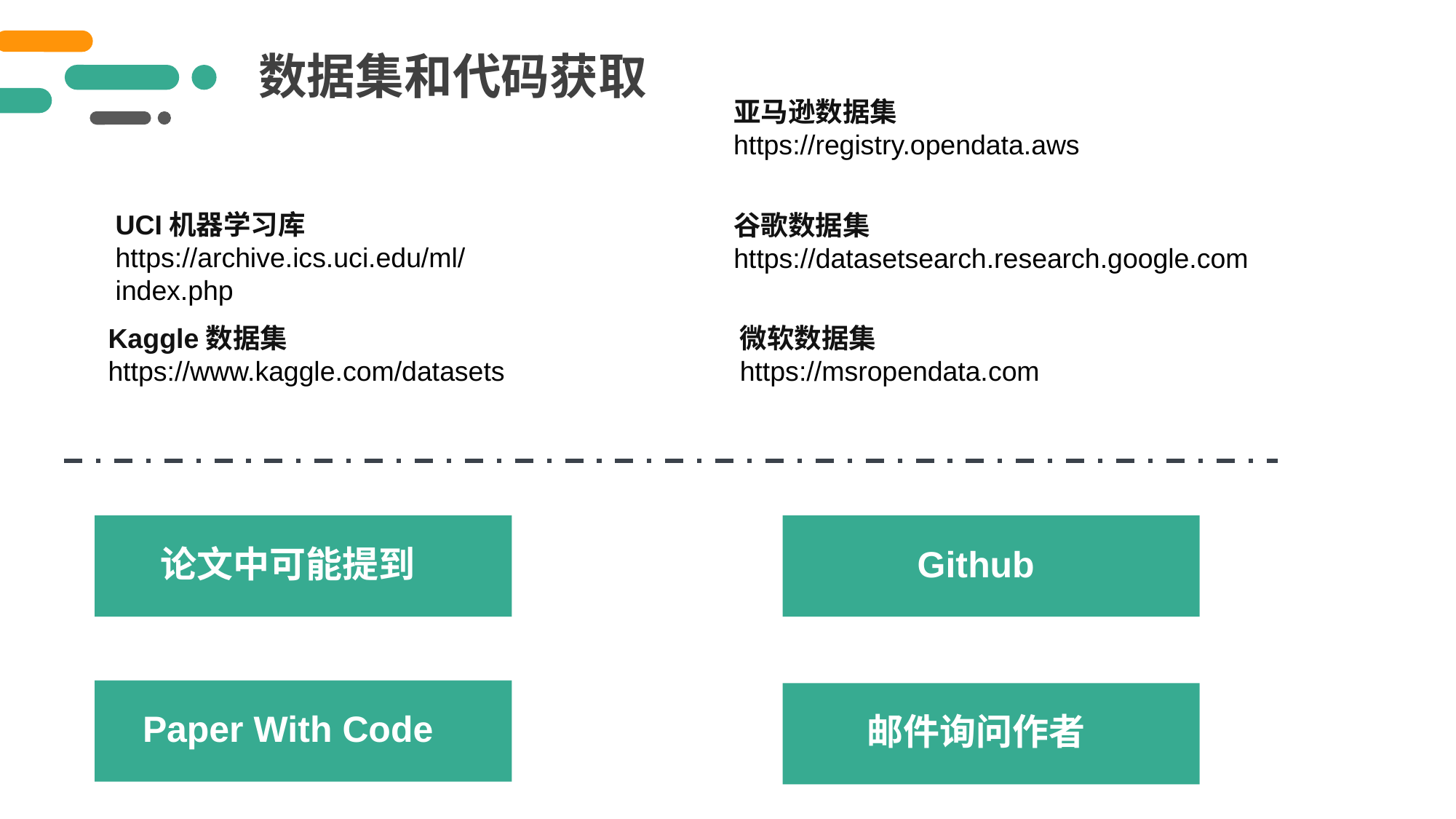

数据集和代码获取
亚马逊数据集
https://registry.opendata.aws
UCI机器学习库
https://archive.ics.uci.edu/ml/index.php
谷歌数据集
https://datasetsearch.research.google.com
Kaggle数据集
https://www.kaggle.com/datasets
微软数据集
https://msropendata.com

论文中可能提到

Github

Paper With Code

邮件询问作者